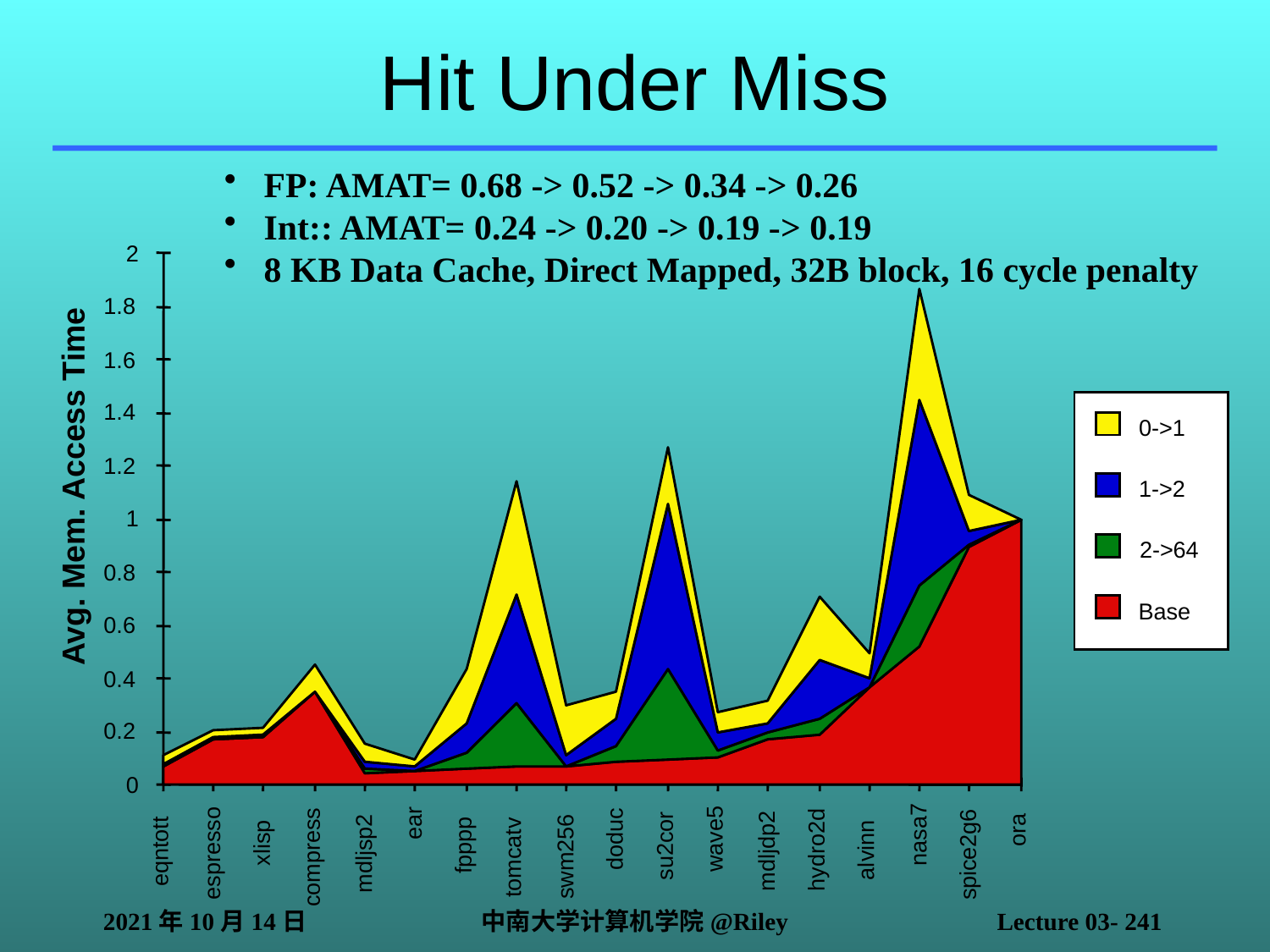

# Hit Under Miss

FP: AMAT= 0.68 -> 0.52 -> 0.34 -> 0.26
Int:: AMAT= 0.24 -> 0.20 -> 0.19 -> 0.19
8 KB Data Cache, Direct Mapped, 32B block, 16 cycle penalty
2

1.8

1.6

1.4

0->1
1.2
Avg. Mem. Access Time

1->2
1

2->64
0.8

Base
0.6

0.4

0.2

0

ear
nasa7
ora
wave5
doduc
su2cor
xlisp
fpppp
hydro2d
mdljdp2
mdljsp2
espresso
spice2g6
alvinn
eqntott
swm256
compress
tomcatv
2021年10月14日
中南大学计算机学院@Riley
Lecture 03- 241